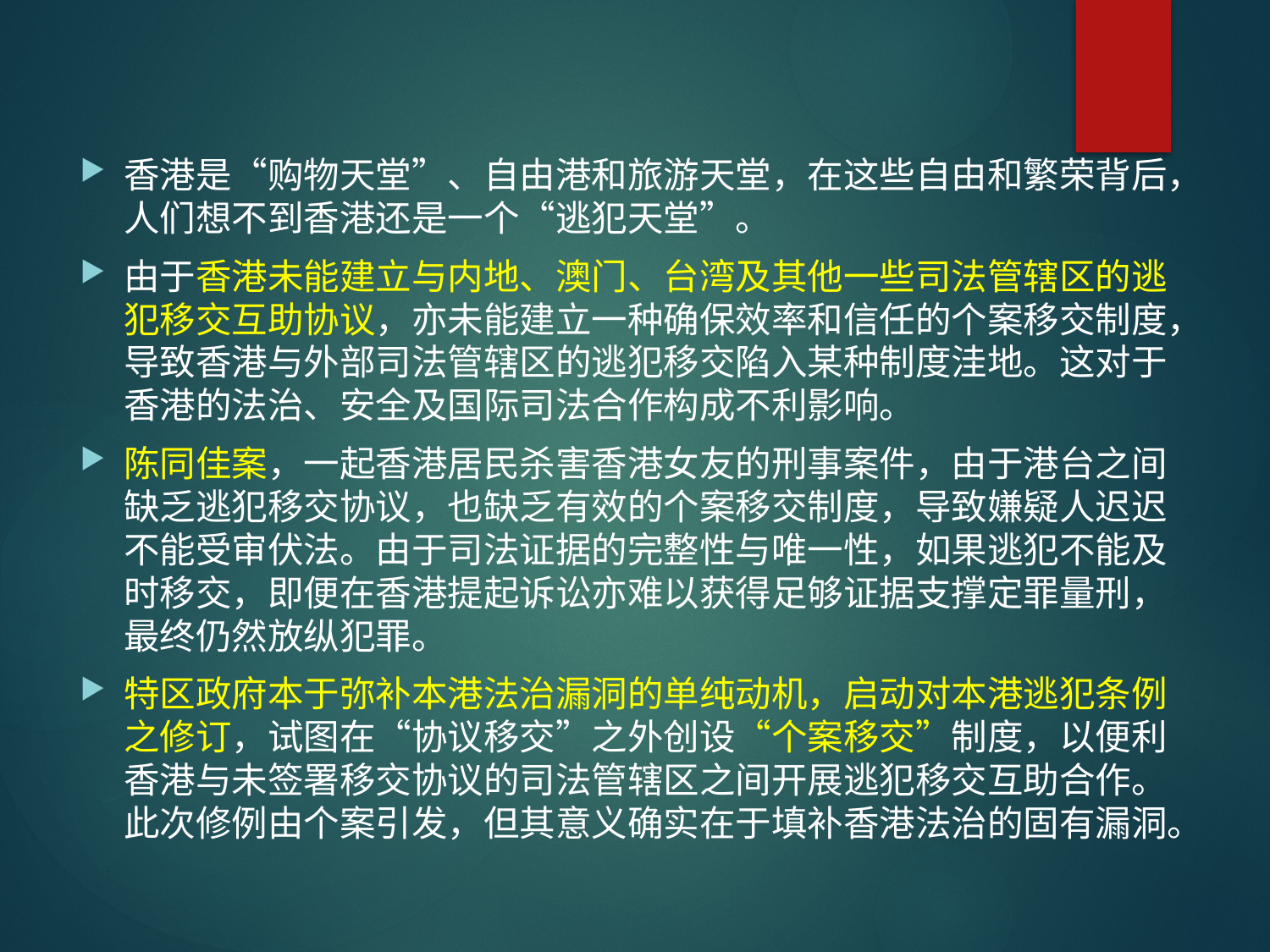

#
香港是“购物天堂”、自由港和旅游天堂，在这些自由和繁荣背后，人们想不到香港还是一个“逃犯天堂”。
由于香港未能建立与内地、澳门、台湾及其他一些司法管辖区的逃犯移交互助协议，亦未能建立一种确保效率和信任的个案移交制度，导致香港与外部司法管辖区的逃犯移交陷入某种制度洼地。这对于香港的法治、安全及国际司法合作构成不利影响。
陈同佳案，一起香港居民杀害香港女友的刑事案件，由于港台之间缺乏逃犯移交协议，也缺乏有效的个案移交制度，导致嫌疑人迟迟不能受审伏法。由于司法证据的完整性与唯一性，如果逃犯不能及时移交，即便在香港提起诉讼亦难以获得足够证据支撑定罪量刑，最终仍然放纵犯罪。
特区政府本于弥补本港法治漏洞的单纯动机，启动对本港逃犯条例之修订，试图在“协议移交”之外创设“个案移交”制度，以便利香港与未签署移交协议的司法管辖区之间开展逃犯移交互助合作。此次修例由个案引发，但其意义确实在于填补香港法治的固有漏洞。